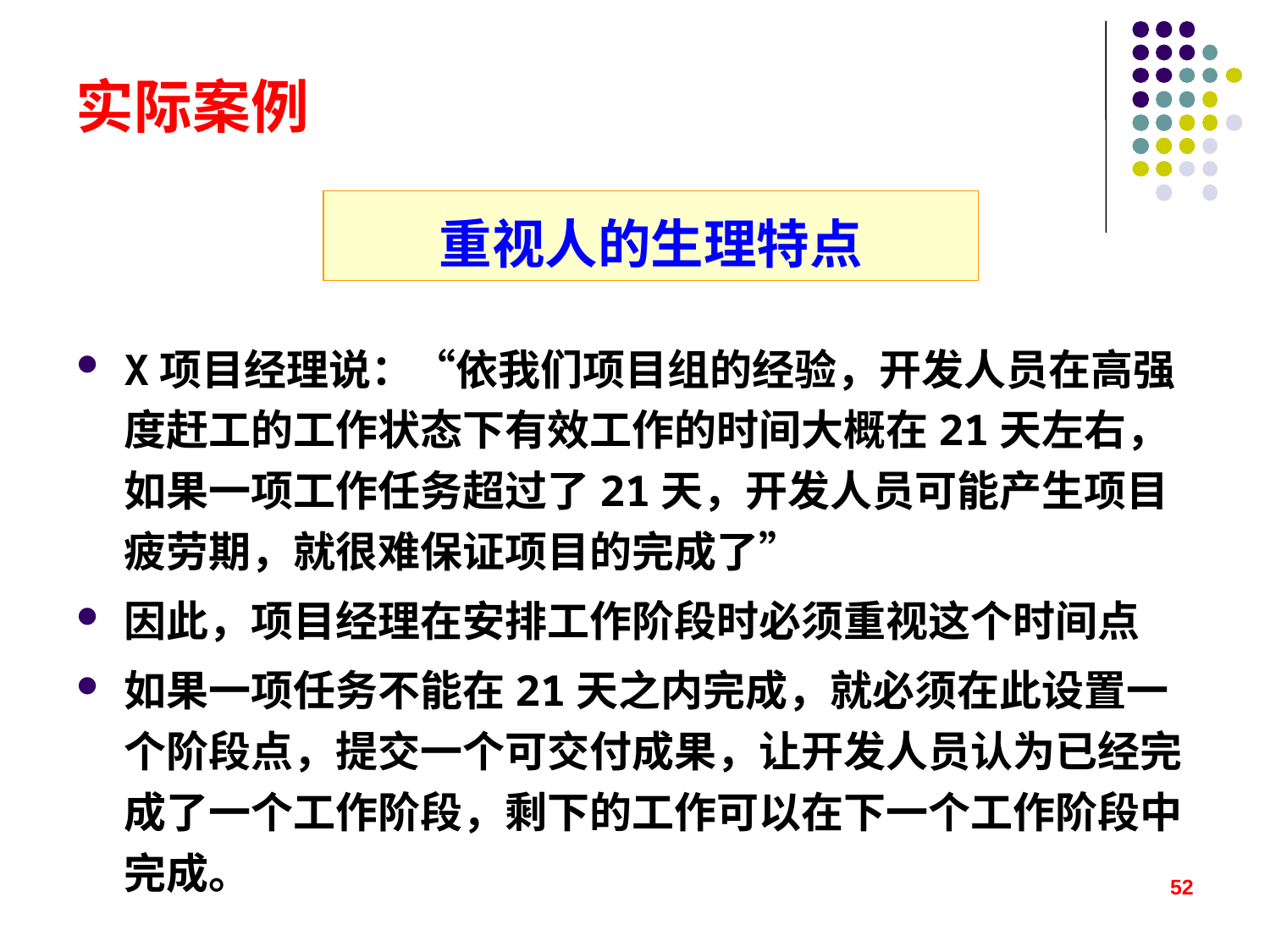

实际案例
重视人的生理特点
X项目经理说：“依我们项目组的经验，开发人员在高强度赶工的工作状态下有效工作的时间大概在21天左右，如果一项工作任务超过了21天，开发人员可能产生项目疲劳期，就很难保证项目的完成了”
因此，项目经理在安排工作阶段时必须重视这个时间点
如果一项任务不能在21天之内完成，就必须在此设置一个阶段点，提交一个可交付成果，让开发人员认为已经完成了一个工作阶段，剩下的工作可以在下一个工作阶段中完成。
52